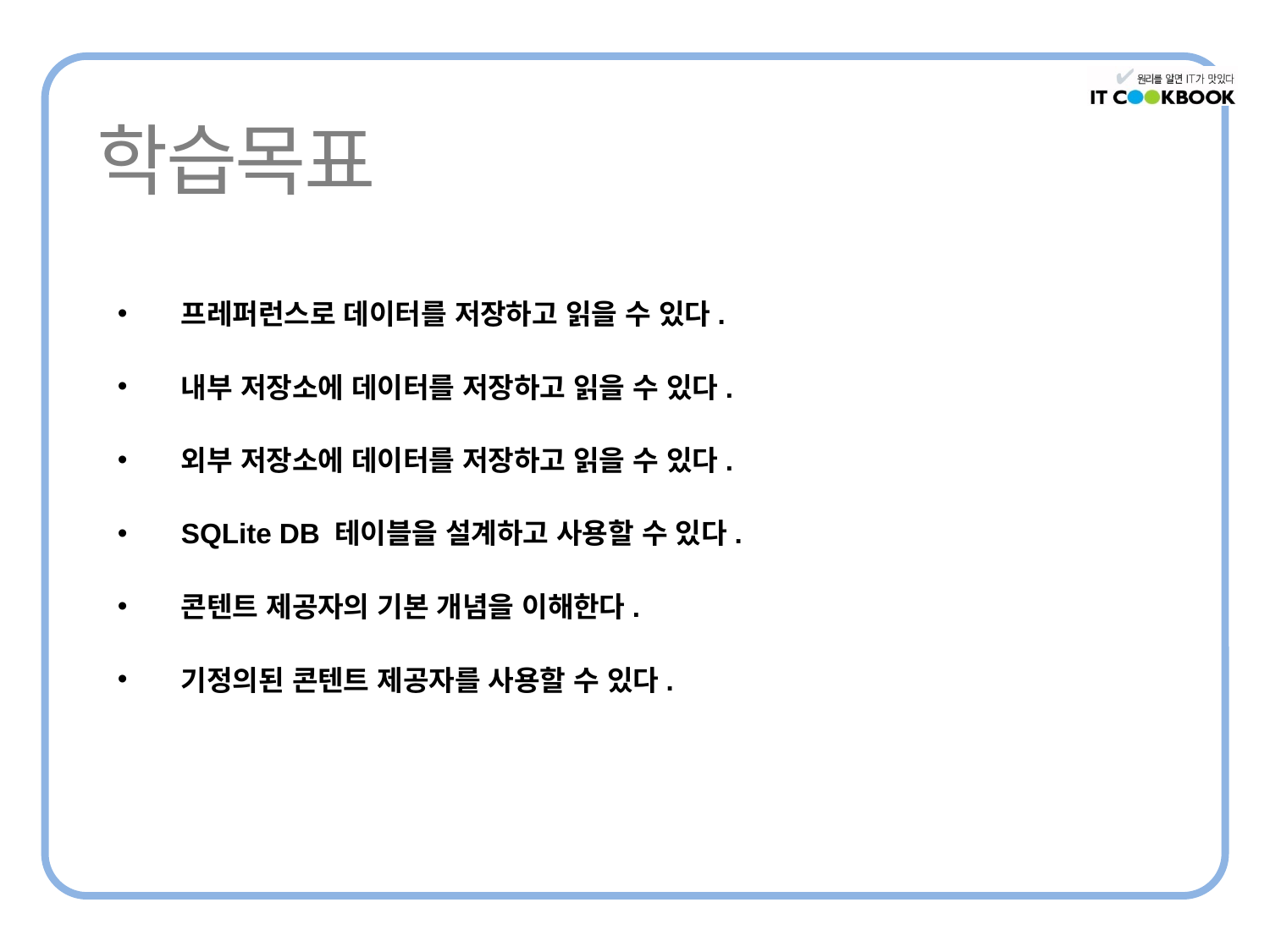

프레퍼런스로 데이터를 저장하고 읽을 수 있다.
내부 저장소에 데이터를 저장하고 읽을 수 있다.
외부 저장소에 데이터를 저장하고 읽을 수 있다.
SQLite DB 테이블을 설계하고 사용할 수 있다.
콘텐트 제공자의 기본 개념을 이해한다.
기정의된 콘텐트 제공자를 사용할 수 있다.